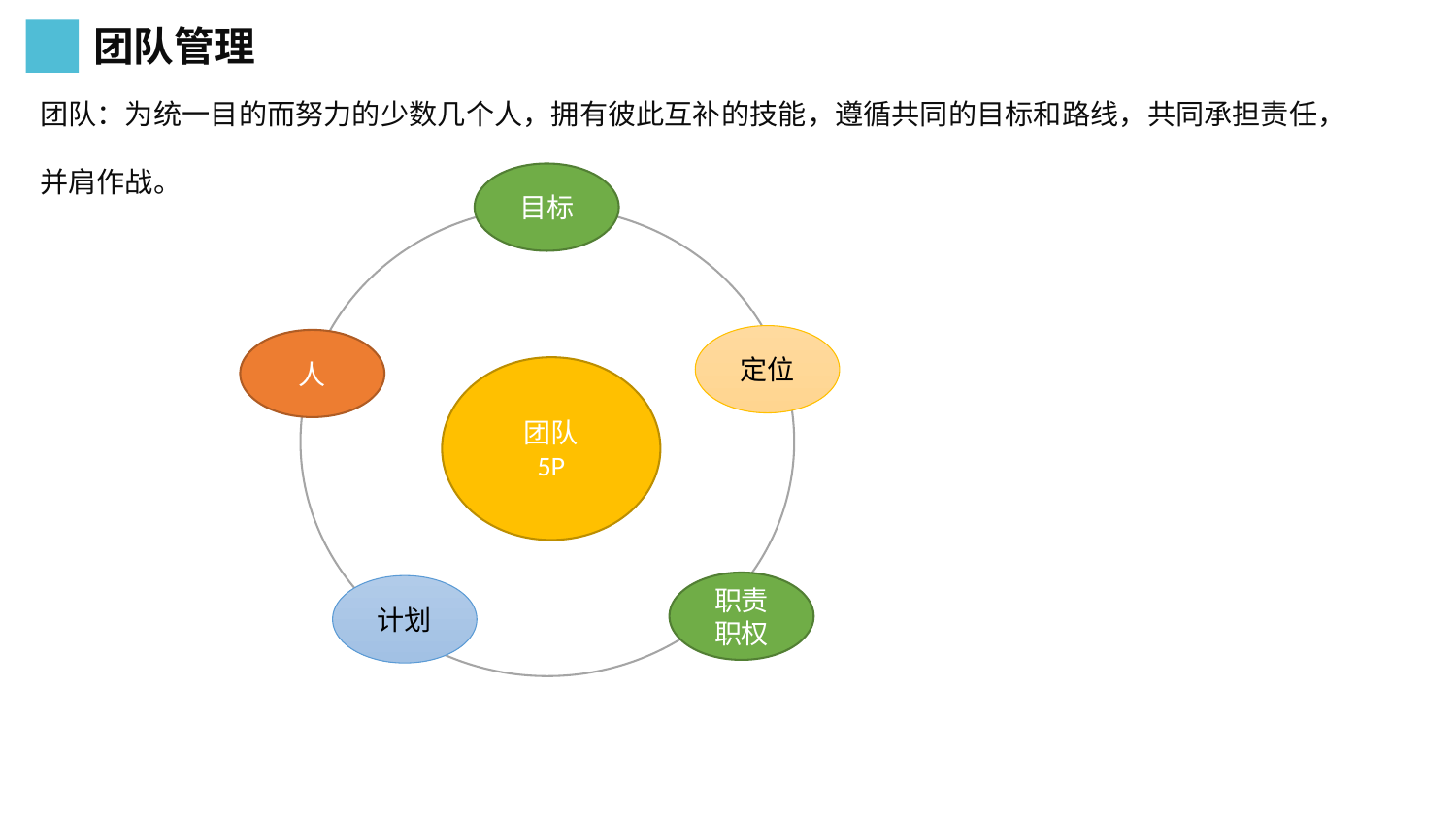

团队管理

团队：为统一目的而努力的少数几个人，拥有彼此互补的技能，遵循共同的目标和路线，共同承担责任，并肩作战。
目标

定位
人
团队
5P
职责职权
计划